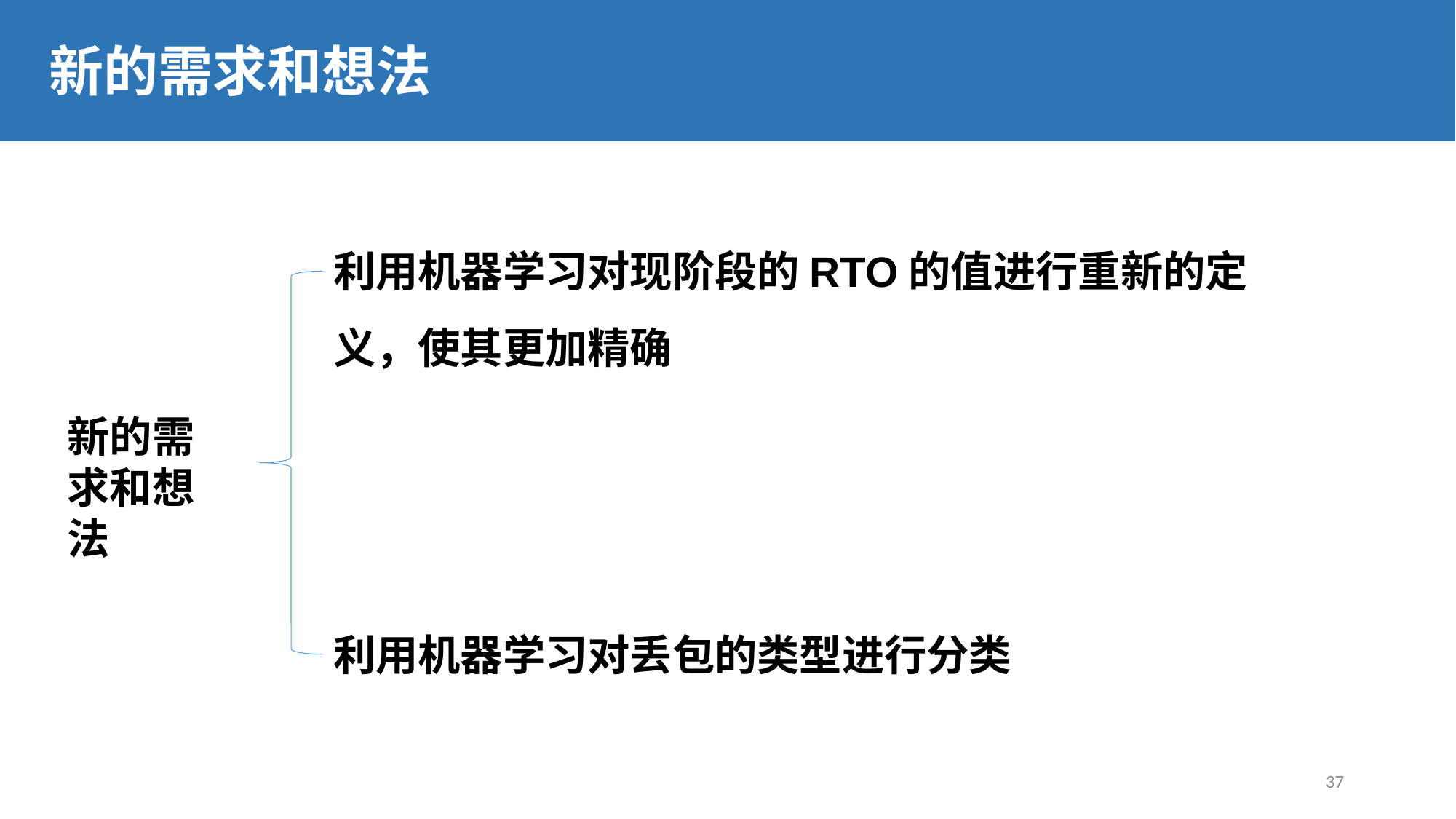

新的需求和想法
利用机器学习对现阶段的RTO的值进行重新的定义，使其更加精确

新的需求和想法
利用机器学习对丢包的类型进行分类
37